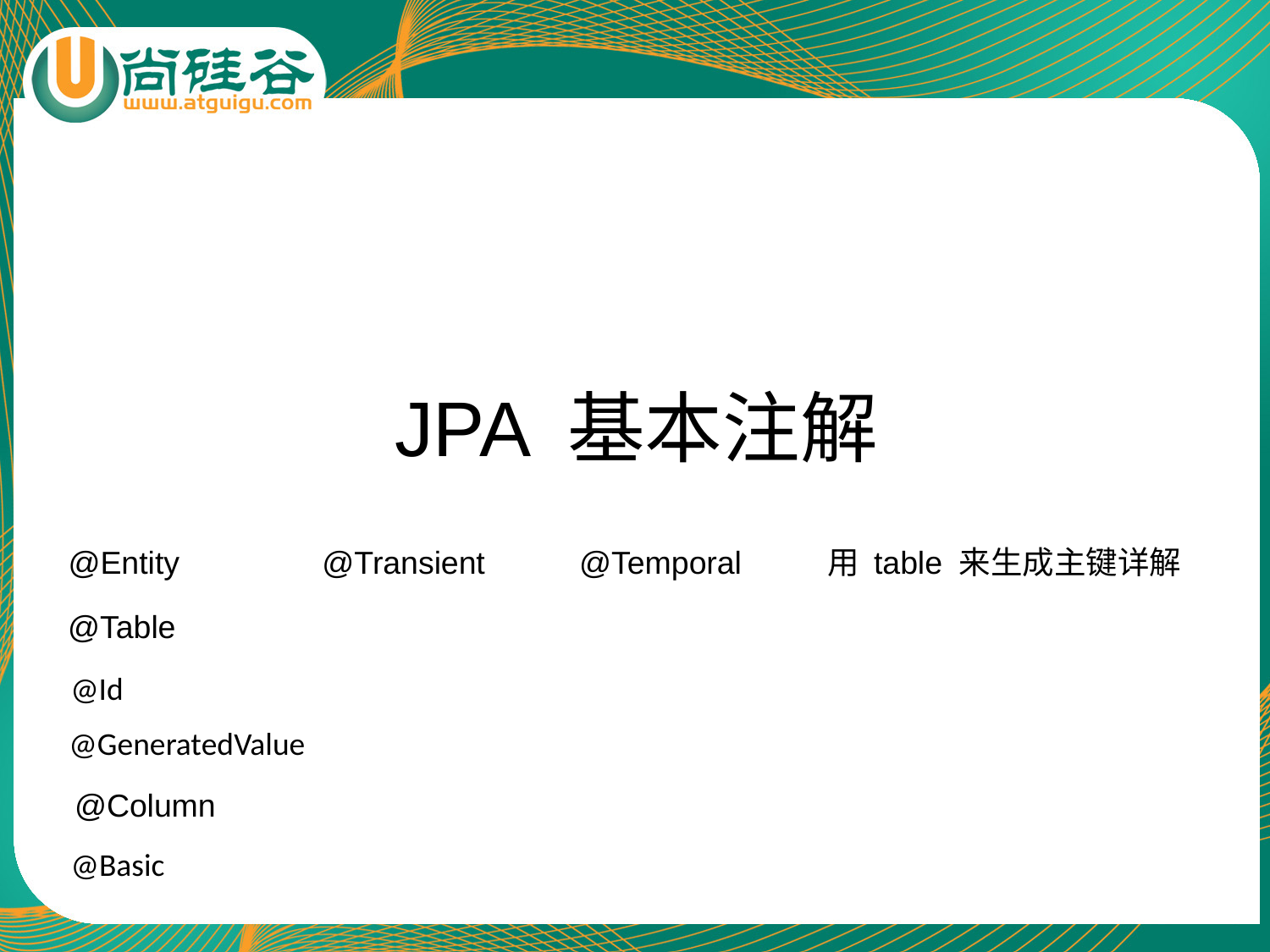

# JPA 基本注解
@Entity
@Transient
@Temporal
用 table 来生成主键详解
@Table
@Id
@GeneratedValue
@Column
@Basic